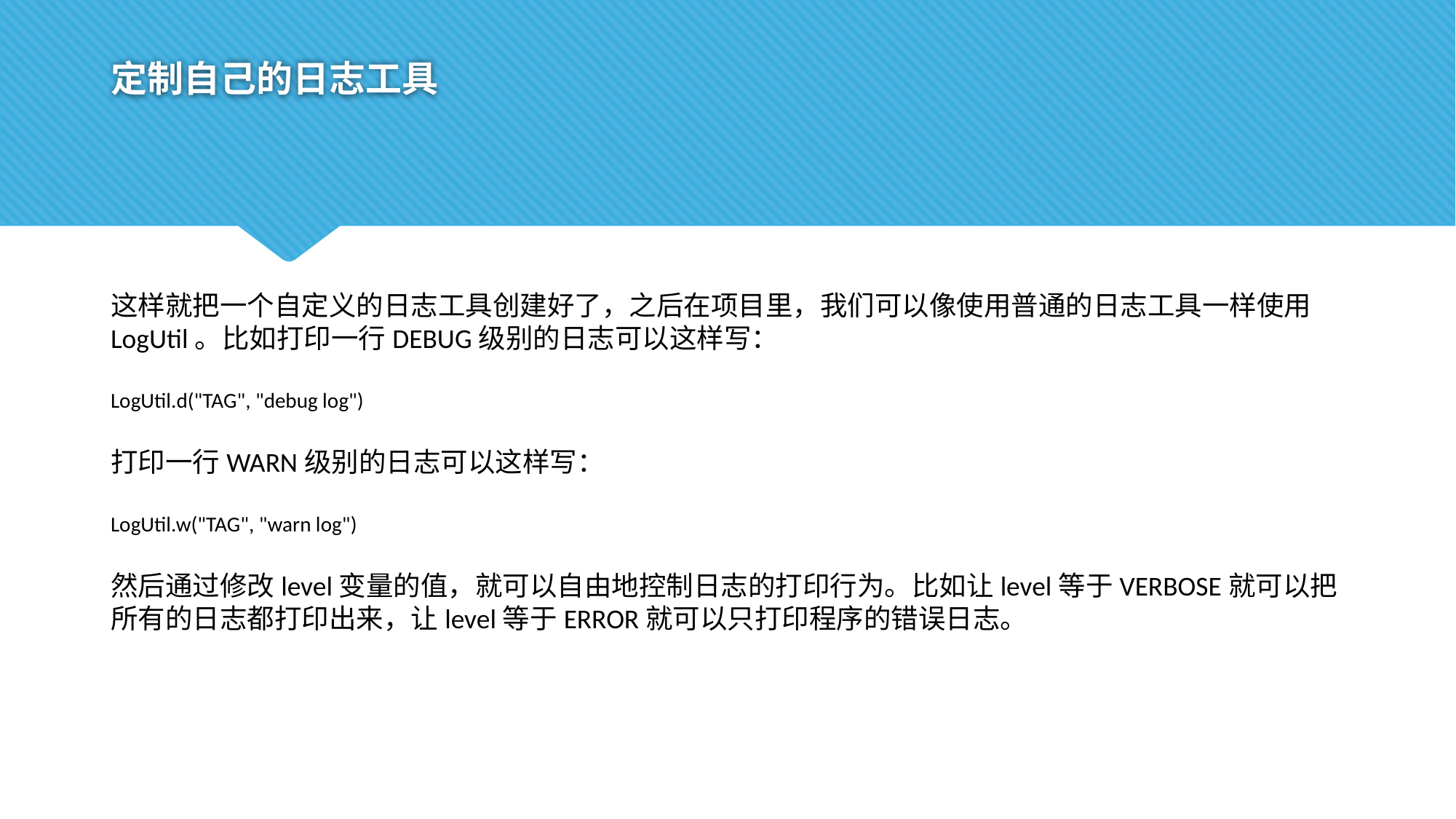

# 定制自己的日志工具
这样就把一个自定义的日志工具创建好了，之后在项目里，我们可以像使用普通的日志工具一样使用LogUtil。比如打印一行DEBUG级别的日志可以这样写：

LogUtil.d("TAG", "debug log")

打印一行WARN级别的日志可以这样写：

LogUtil.w("TAG", "warn log")

然后通过修改level变量的值，就可以自由地控制日志的打印行为。比如让level等于VERBOSE就可以把所有的日志都打印出来，让level等于ERROR就可以只打印程序的错误日志。